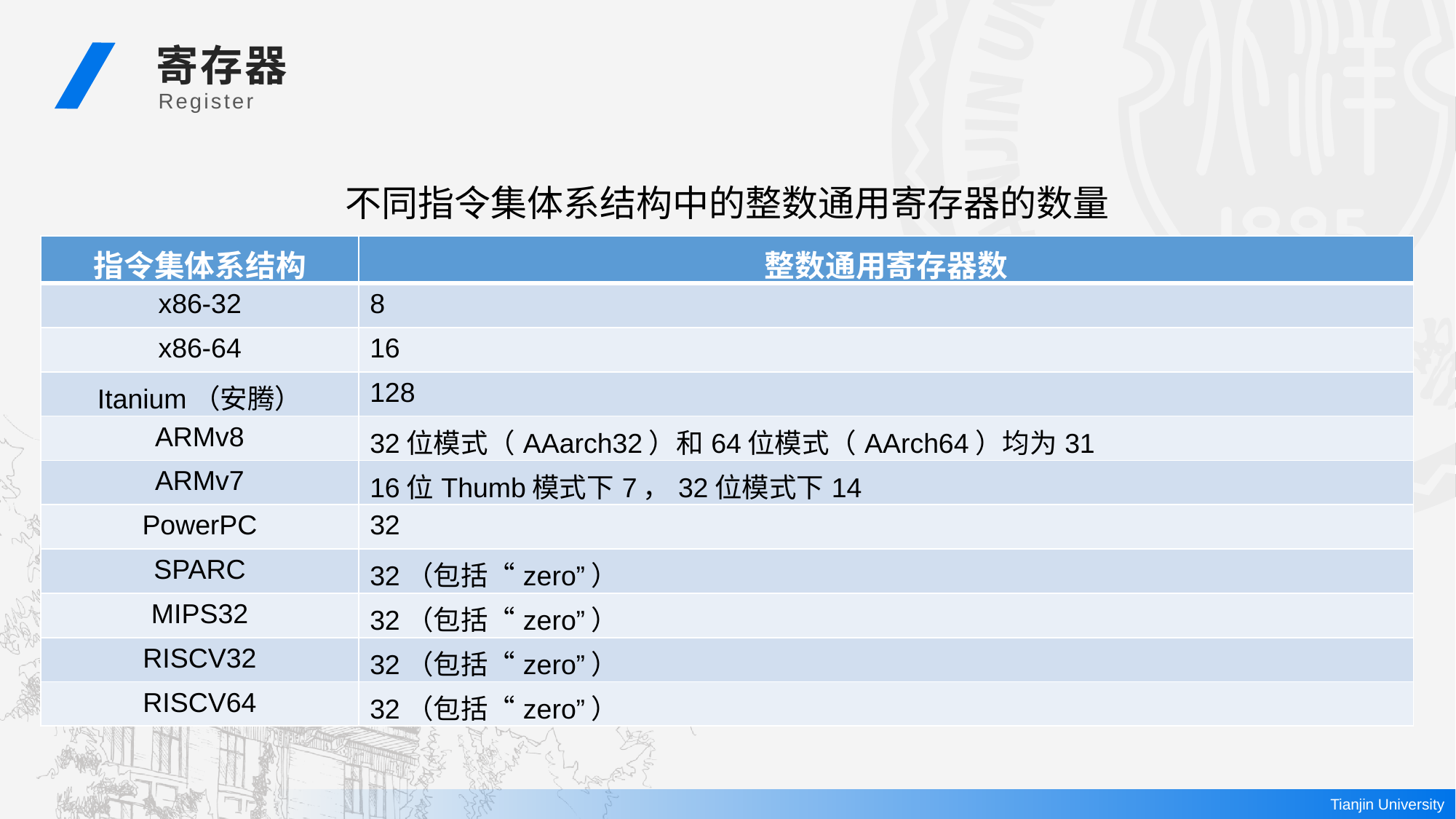

寄存器
   Register
不同指令集体系结构中的整数通用寄存器的数量
| 指令集体系结构 | 整数通用寄存器数 |
| --- | --- |
| x86-32 | 8 |
| x86-64 | 16 |
| Itanium（安腾） | 128 |
| ARMv8 | 32位模式（AAarch32）和64位模式（AArch64）均为31 |
| ARMv7 | 16位Thumb模式下7，32位模式下14 |
| PowerPC | 32 |
| SPARC | 32（包括“zero”） |
| MIPS32 | 32（包括“zero”） |
| RISCV32 | 32（包括“zero”） |
| RISCV64 | 32（包括“zero”） |